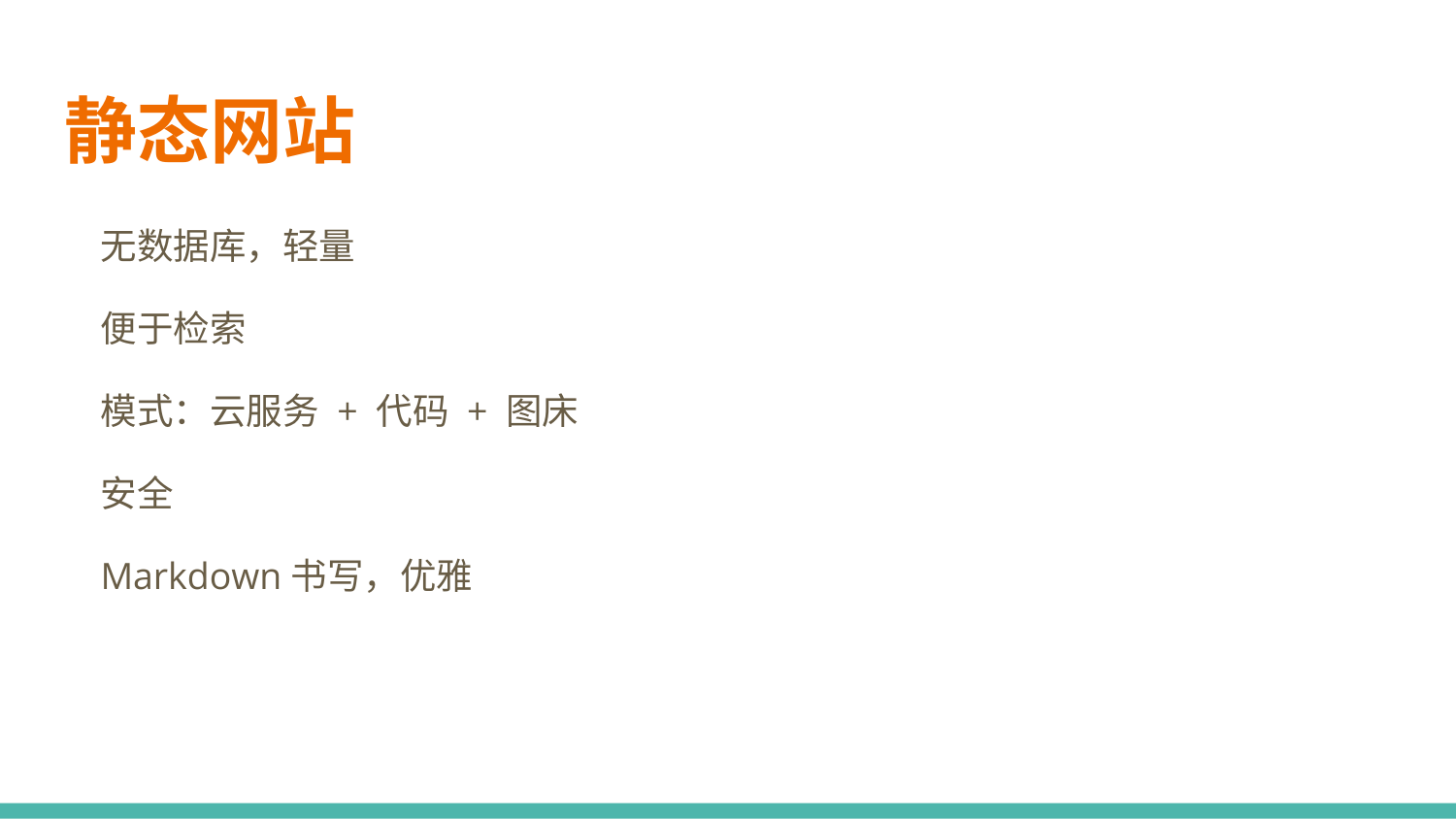

# 静态网站
无数据库，轻量
便于检索
模式：云服务 + 代码 + 图床
安全
Markdown书写，优雅